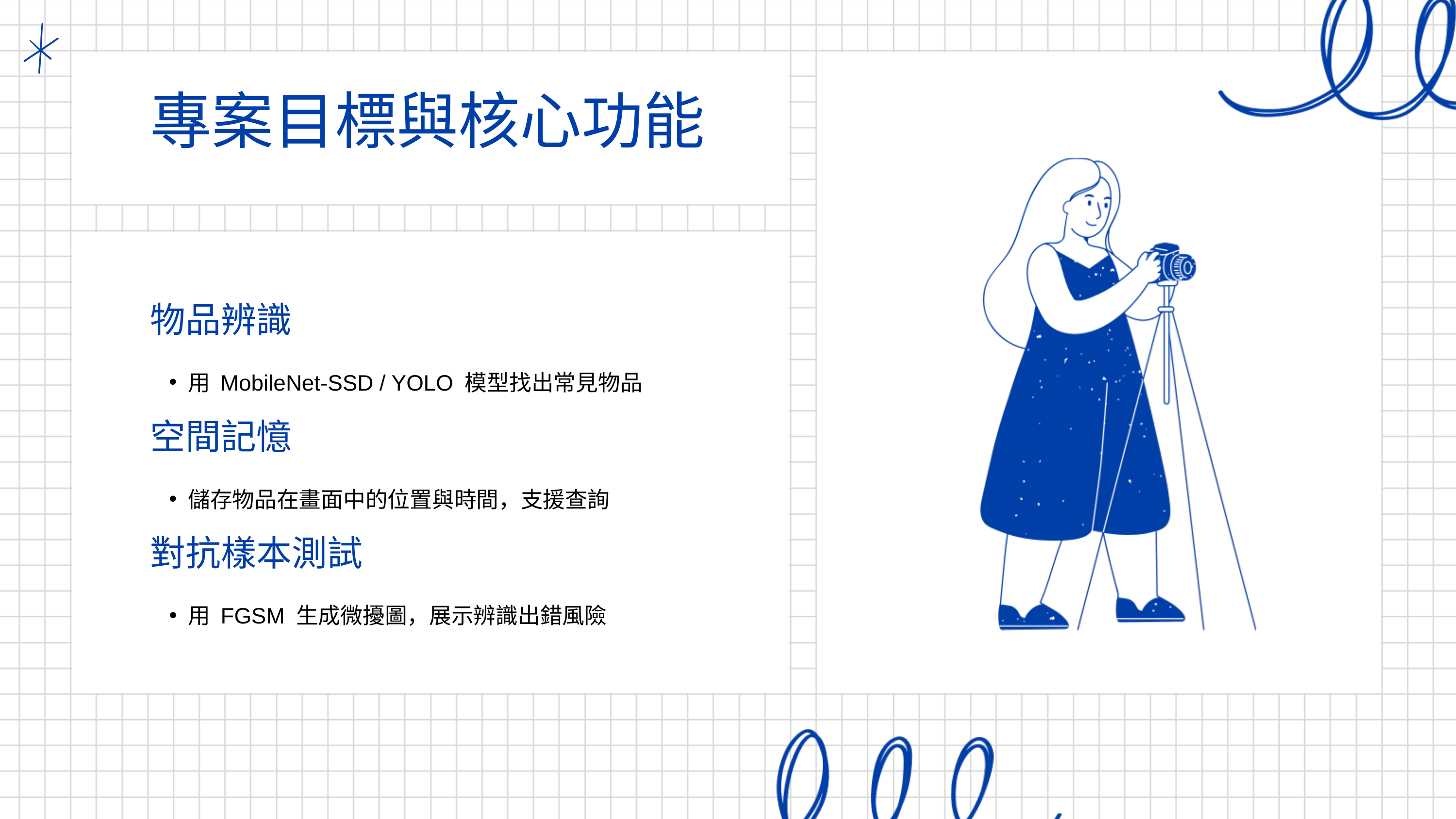

專案目標與核心功能

物品辨識
用 MobileNet-SSD / YOLO 模型找出常見物品
空間記憶
儲存物品在畫面中的位置與時間，支援查詢
對抗樣本測試
用 FGSM 生成微擾圖，展示辨識出錯風險